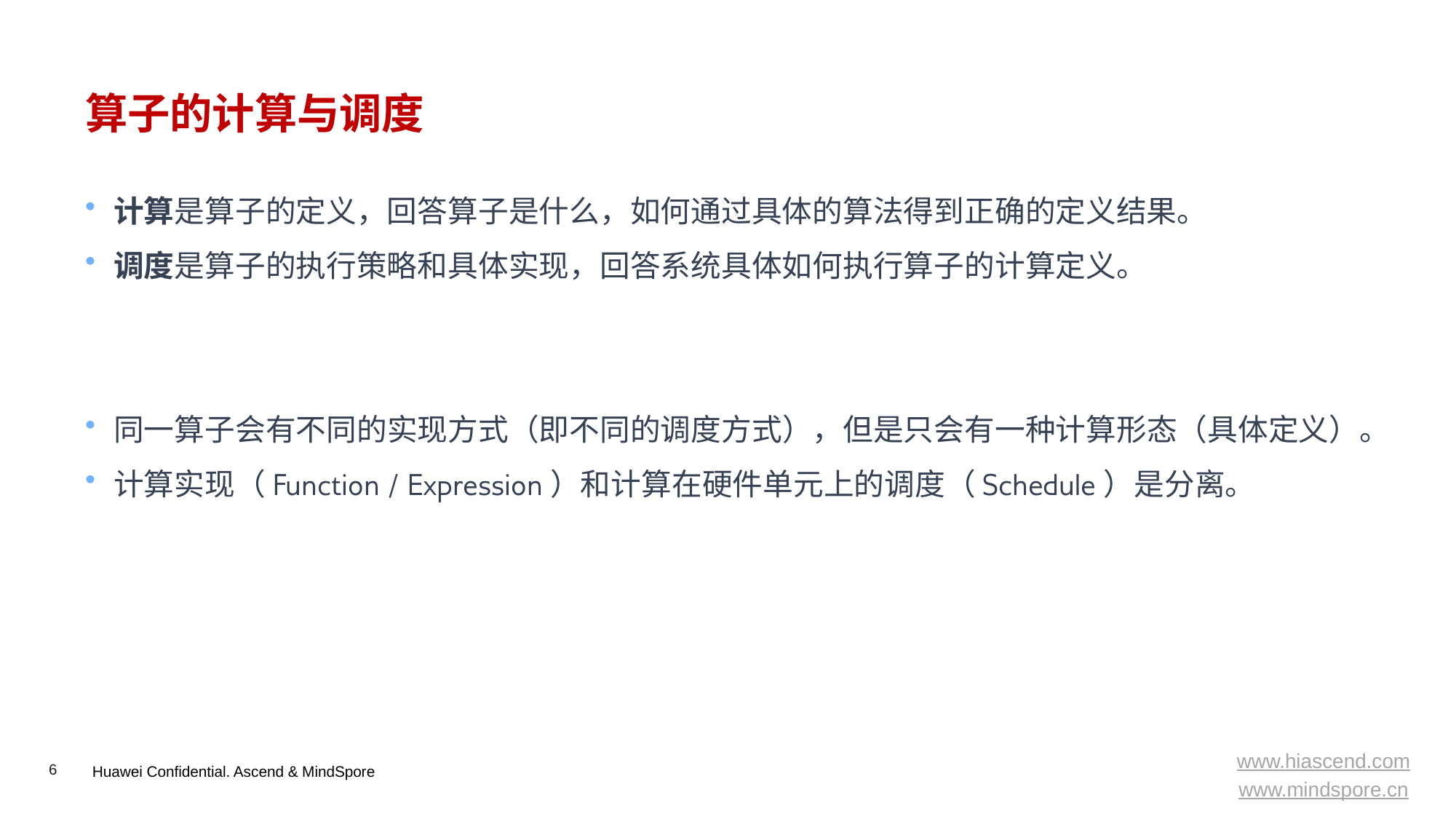

# 算子的计算与调度
计算是算子的定义，回答算子是什么，如何通过具体的算法得到正确的定义结果。
调度是算子的执行策略和具体实现，回答系统具体如何执行算子的计算定义。

同一算子会有不同的实现方式（即不同的调度方式），但是只会有一种计算形态（具体定义）。
计算实现（Function / Expression）和计算在硬件单元上的调度（Schedule）是分离。